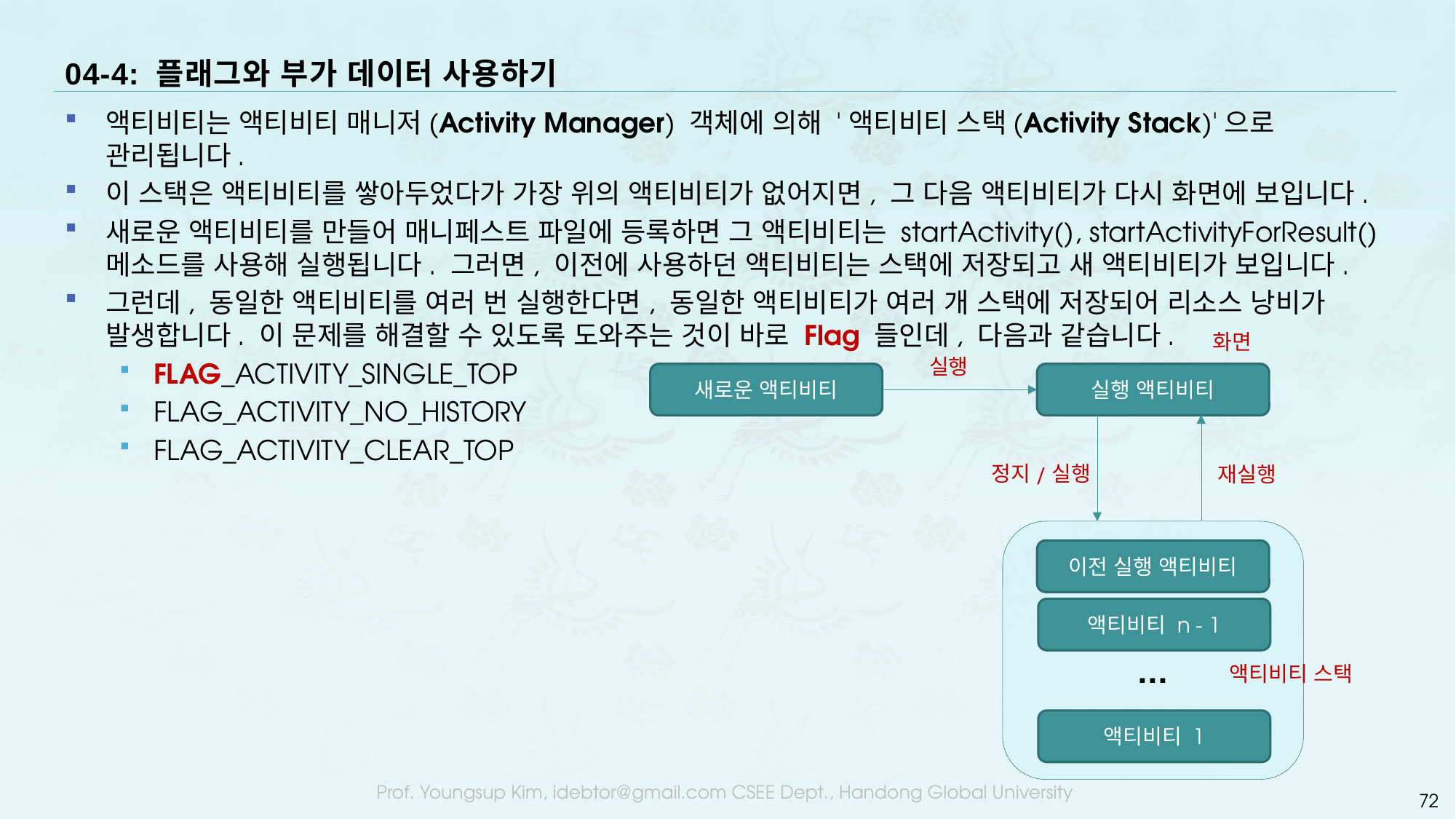

# 04-4: 플래그와 부가 데이터 사용하기
액티비티는 액티비티 매니저(Activity Manager) 객체에 의해 '액티비티 스택(Activity Stack)'으로 관리됩니다.
이 스택은 액티비티를 쌓아두었다가 가장 위의 액티비티가 없어지면, 그 다음 액티비티가 다시 화면에 보입니다.
새로운 액티비티를 만들어 매니페스트 파일에 등록하면 그 액티비티는 startActivity(), startActivityForResult() 메소드를 사용해 실행됩니다. 그러면, 이전에 사용하던 액티비티는 스택에 저장되고 새 액티비티가 보입니다.
그런데, 동일한 액티비티를 여러 번 실행한다면, 동일한 액티비티가 여러 개 스택에 저장되어 리소스 낭비가 발생합니다. 이 문제를 해결할 수 있도록 도와주는 것이 바로 Flag 들인데, 다음과 같습니다.
FLAG_ACTIVITY_SINGLE_TOP
FLAG_ACTIVITY_NO_HISTORY
FLAG_ACTIVITY_CLEAR_TOP
화면
실행
새로운 액티비티
실행 액티비티
정지/실행
재실행

이전 실행 액티비티
액티비티 n - 1
...
액티비티 스택
액티비티 1
72